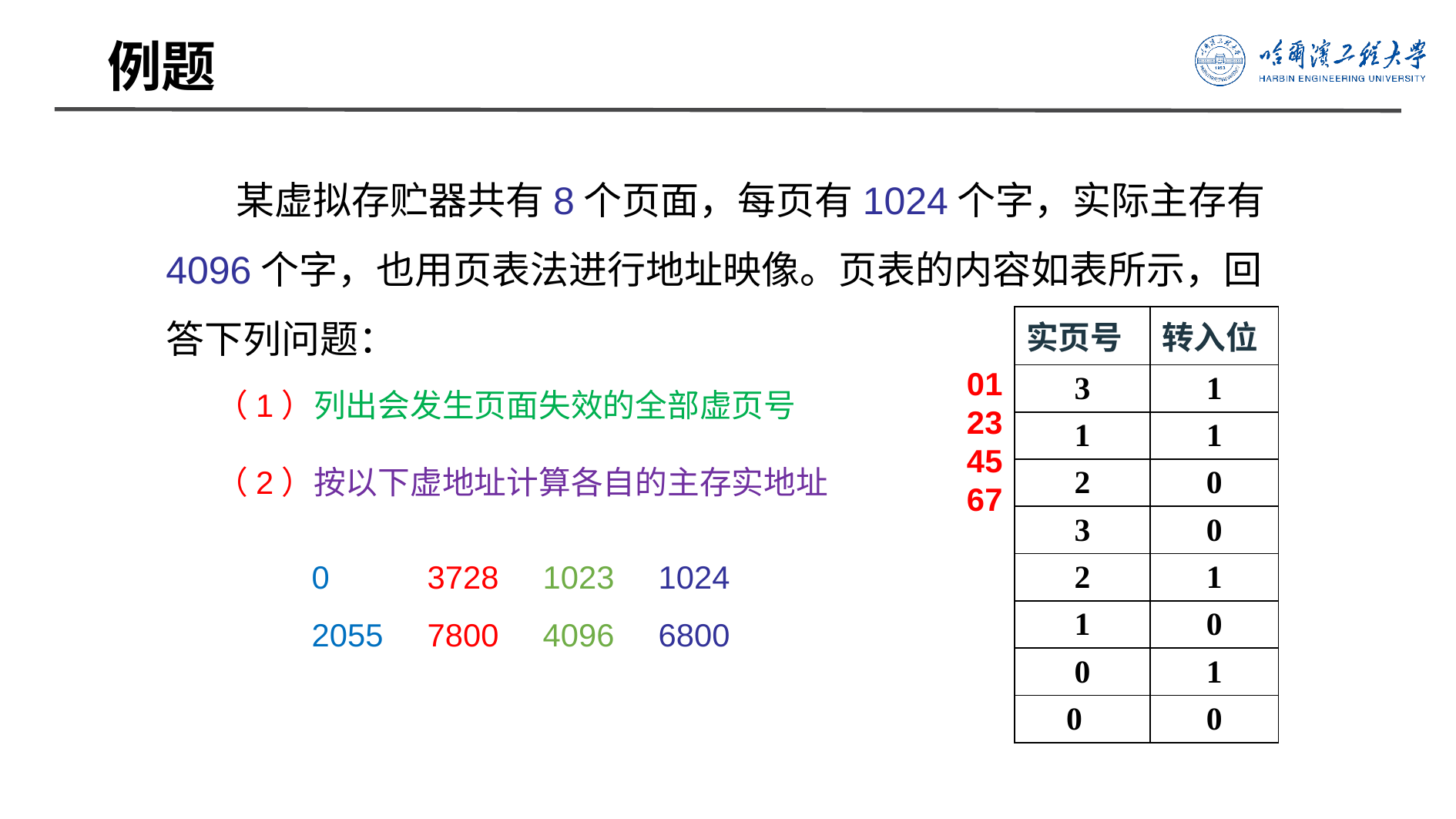

# 例题
       某虚拟存贮器共有8个页面，每页有1024个字，实际主存有4096个字，也用页表法进行地址映像。页表的内容如表所示，回答下列问题：
| 实页号 | 转入位 |
| --- | --- |
| 3 | 1 |
| 1 | 1 |
| 2 | 0 |
| 3 | 0 |
| 2 | 1 |
| 1 | 0 |
| 0 | 1 |
| 0 | 0 |
01234567
（1）列出会发生页面失效的全部虚页号

（2）按以下虚地址计算各自的主存实地址
0	3728	1023	1024
2055	7800	4096	6800